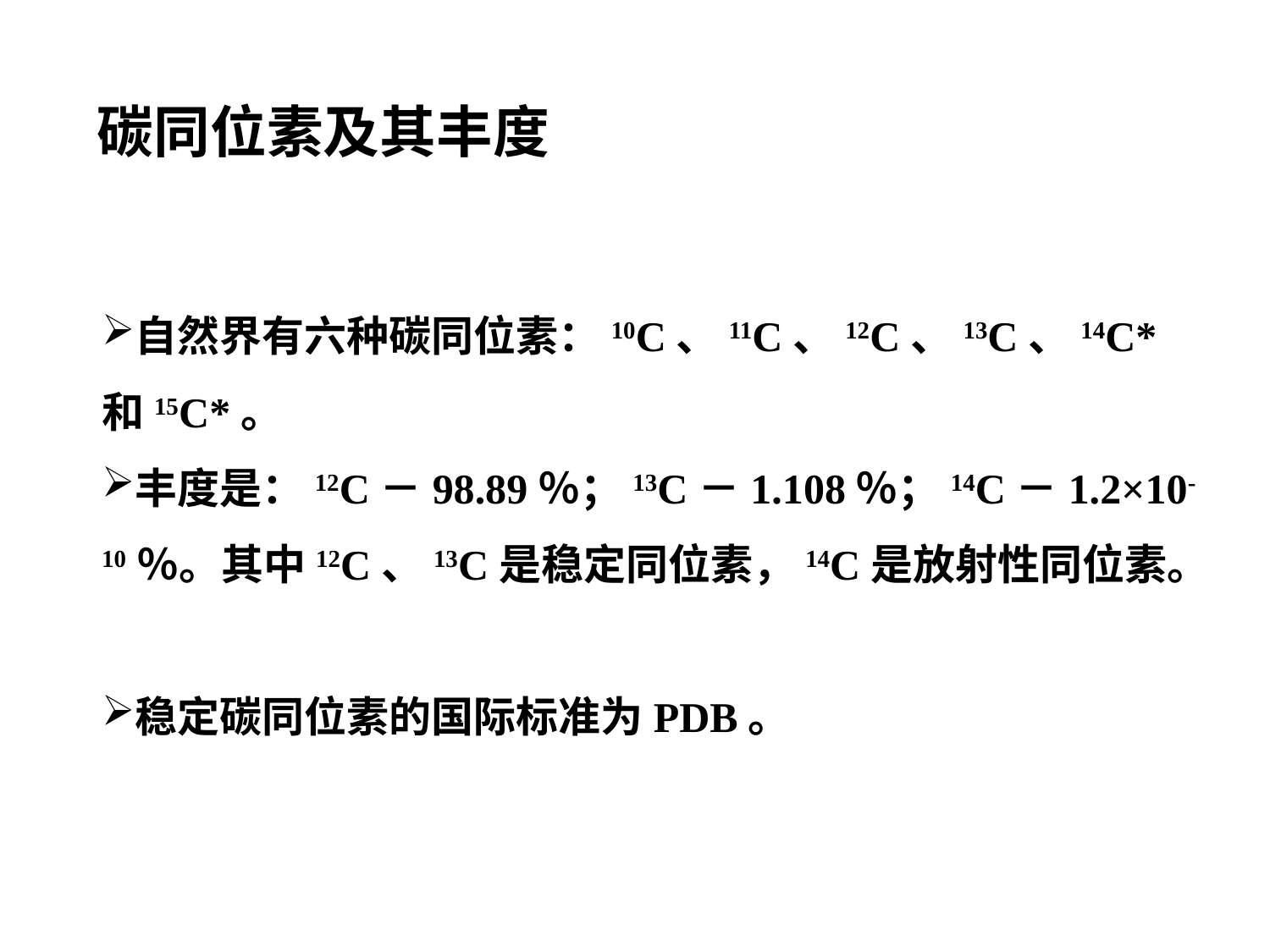

碳同位素及其丰度
自然界有六种碳同位素：10C、11C、12C、13C、14C*和15C*。
丰度是：12C－98.89％；13C－1.108％；14C－1.2×10-10％。其中12C、13C是稳定同位素，14C是放射性同位素。

稳定碳同位素的国际标准为PDB。